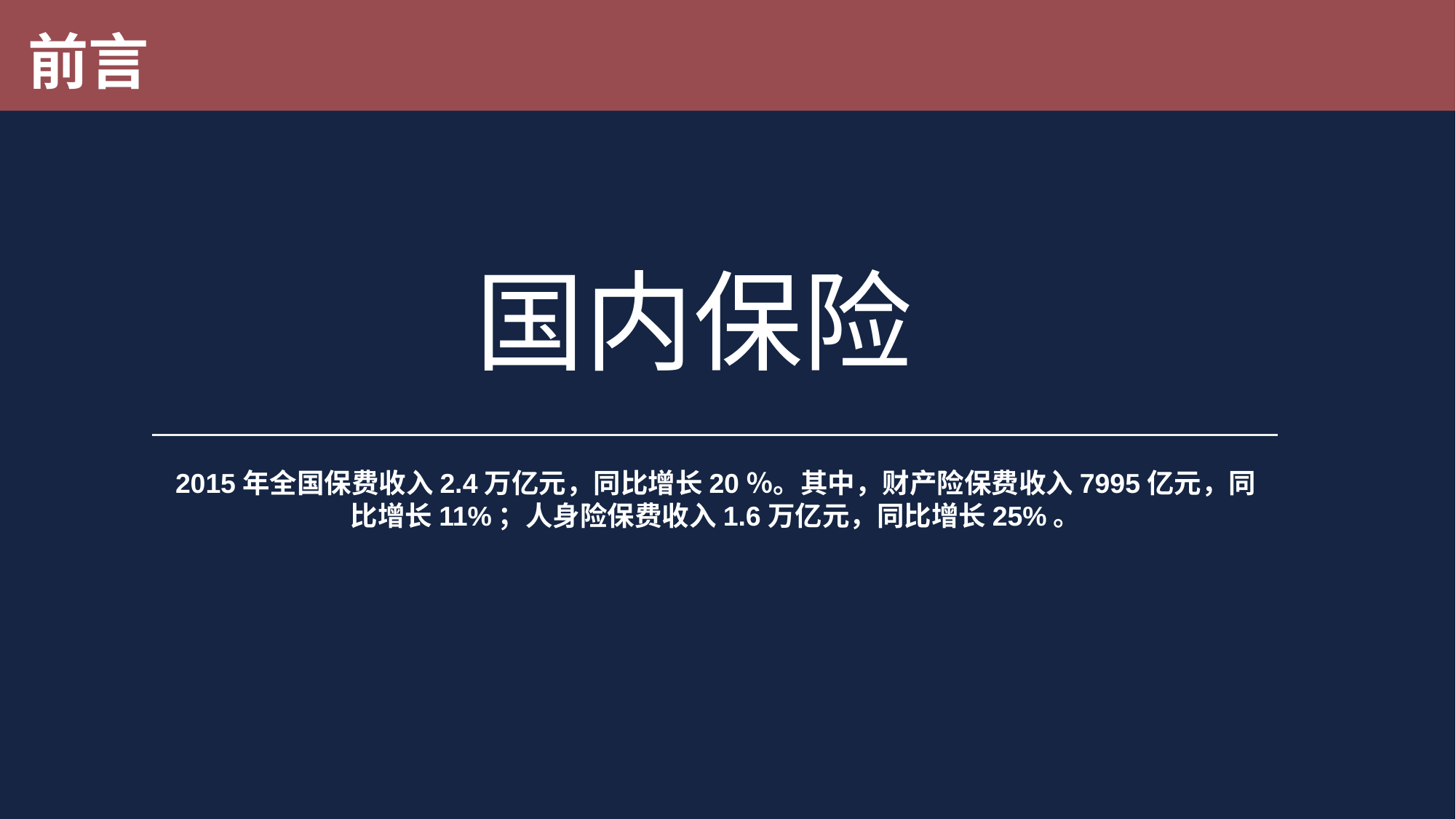

前言
国内保险
2015年全国保费收入2.4万亿元，同比增长20％。其中，财产险保费收入7995亿元，同比增长11%；人身险保费收入1.6万亿元，同比增长25%。